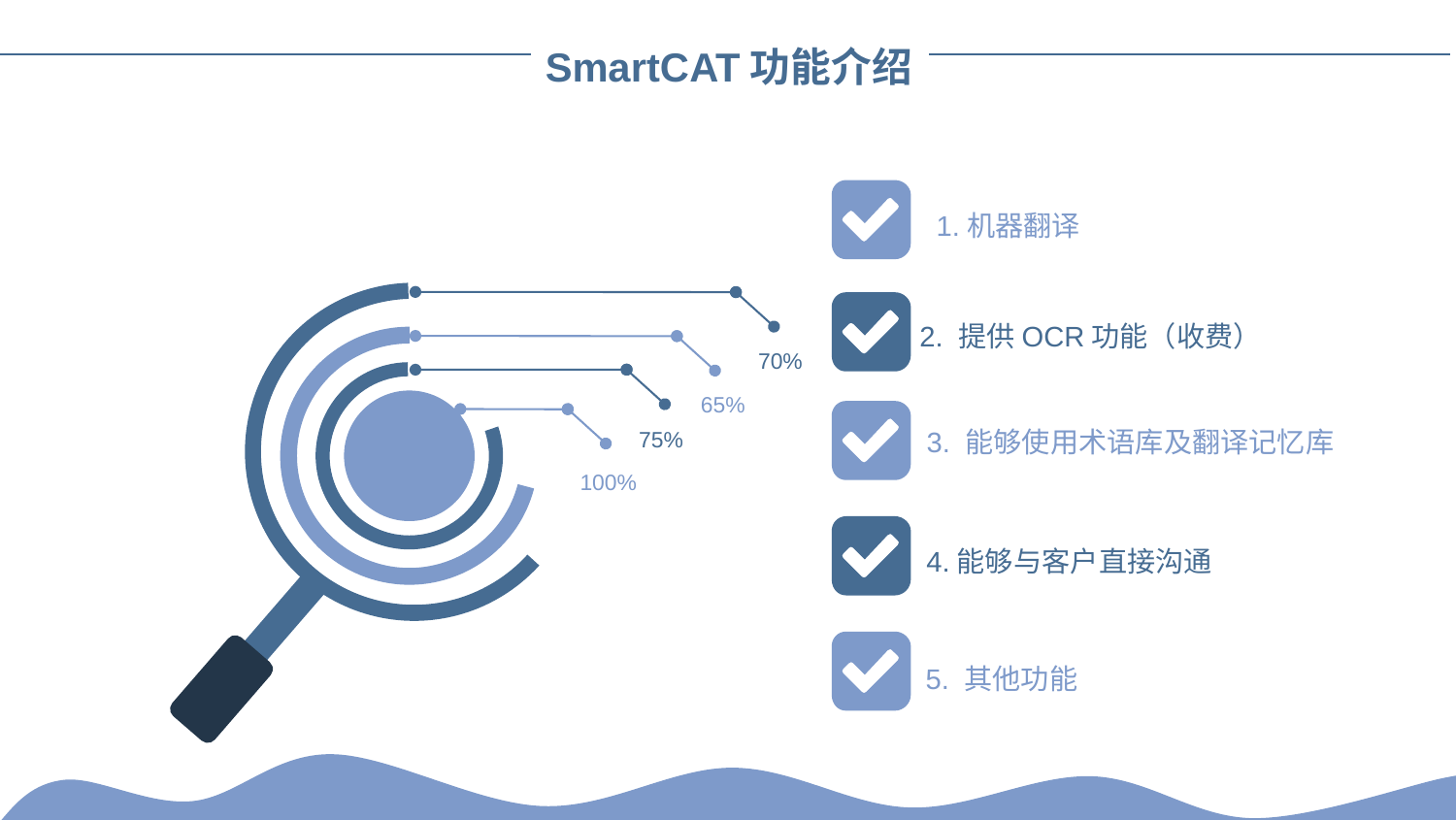

SmartCAT功能介绍

1.机器翻译

2. 提供OCR功能（收费）

70%

65%

3. 能够使用术语库及翻译记忆库

75%
100%

4.能够与客户直接沟通

5. 其他功能